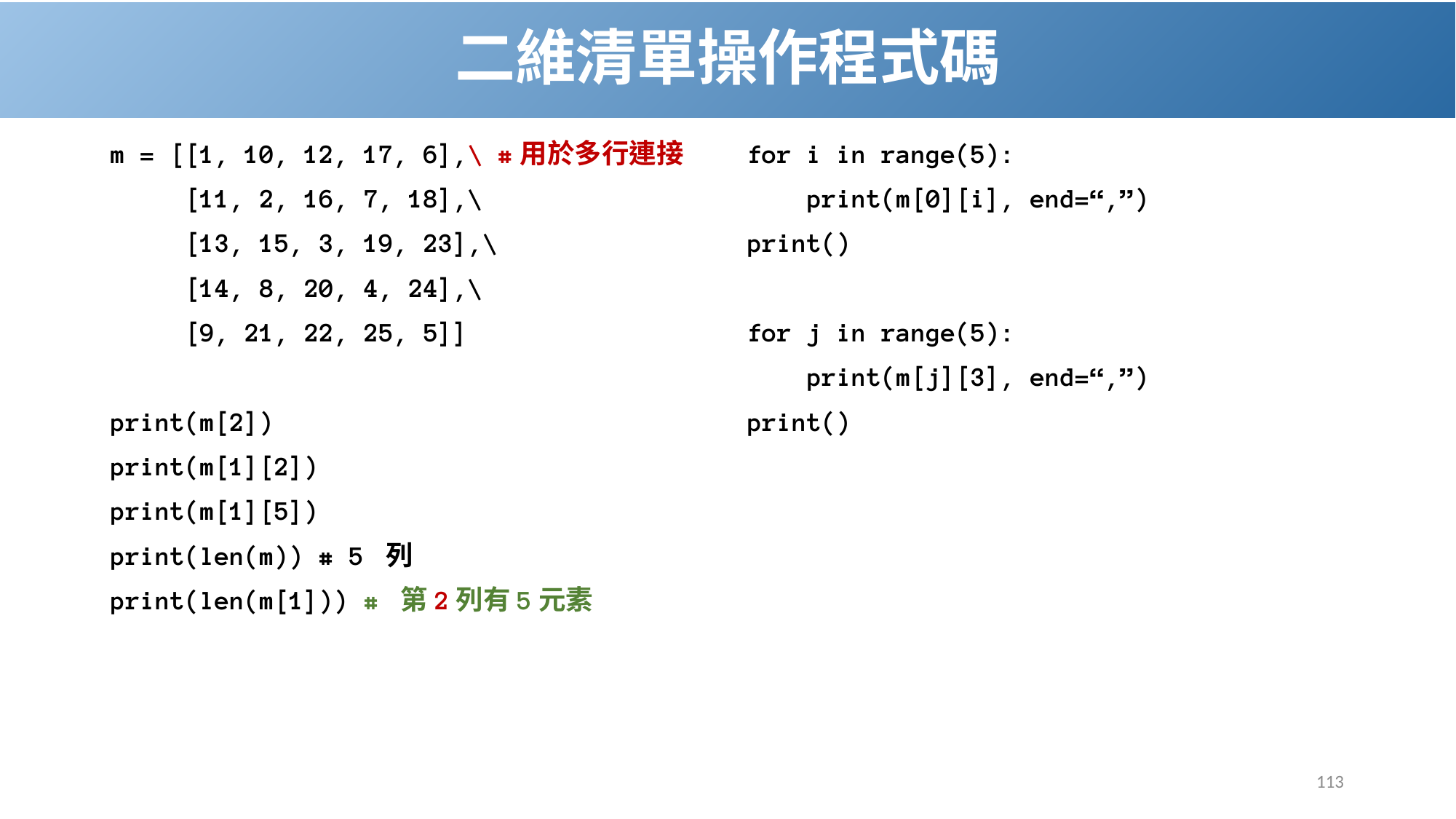

# 二維清單操作程式碼
m = [[1, 10, 12, 17, 6],\ #用於多行連接
     [11, 2, 16, 7, 18],\
     [13, 15, 3, 19, 23],\
     [14, 8, 20, 4, 24],\
     [9, 21, 22, 25, 5]]

print(m[2])
print(m[1][2])
print(m[1][5])
print(len(m)) # 5 列
print(len(m[1])) # 第2列有5元素

for i in range(5):
    print(m[0][i], end=“,”)
print()

for j in range(5):
    print(m[j][3], end=“,”)
print()

113